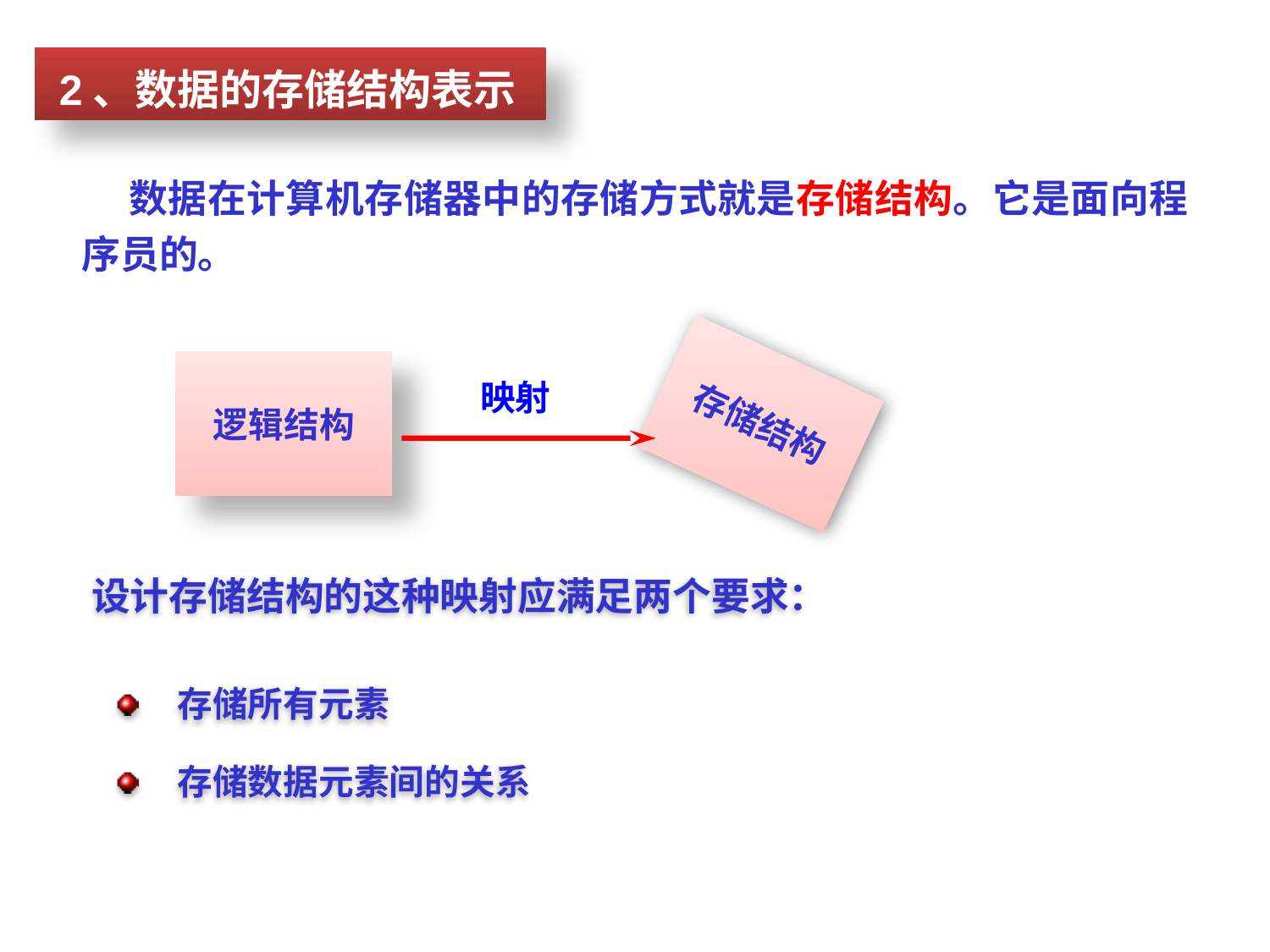

2、数据的存储结构表示
    数据在计算机存储器中的存储方式就是存储结构。它是面向程序员的。
逻辑结构
存储结构
映射

设计存储结构的这种映射应满足两个要求：
存储所有元素
存储数据元素间的关系